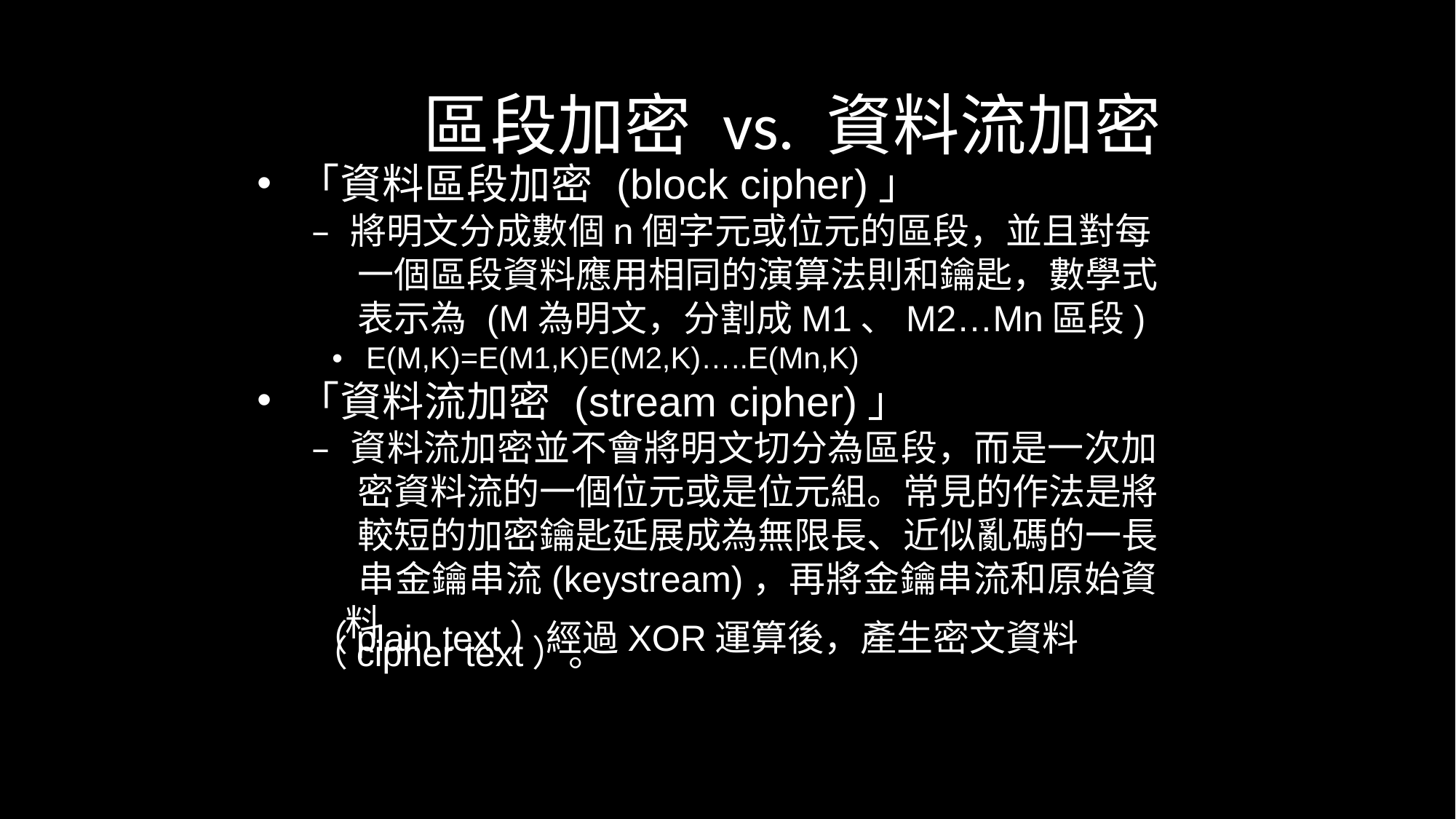

區段加密 vs. 資料流加密
「資料區段加密 (block cipher)」
– 將明文分成數個n個字元或位元的區段，並且對每  一個區段資料應用相同的演算法則和鑰匙，數學式  表示為 (M為明文，分割成M1、M2…Mn區段)
•	E(M,K)=E(M1,K)E(M2,K)…..E(Mn,K)
「資料流加密 (stream cipher)」
– 資料流加密並不會將明文切分為區段，而是一次加  密資料流的一個位元或是位元組。常見的作法是將  較短的加密鑰匙延展成為無限長、近似亂碼的一長  串金鑰串流(keystream)，再將金鑰串流和原始資料
（plain text）經過XOR運算後，產生密文資料
（cipher text）。